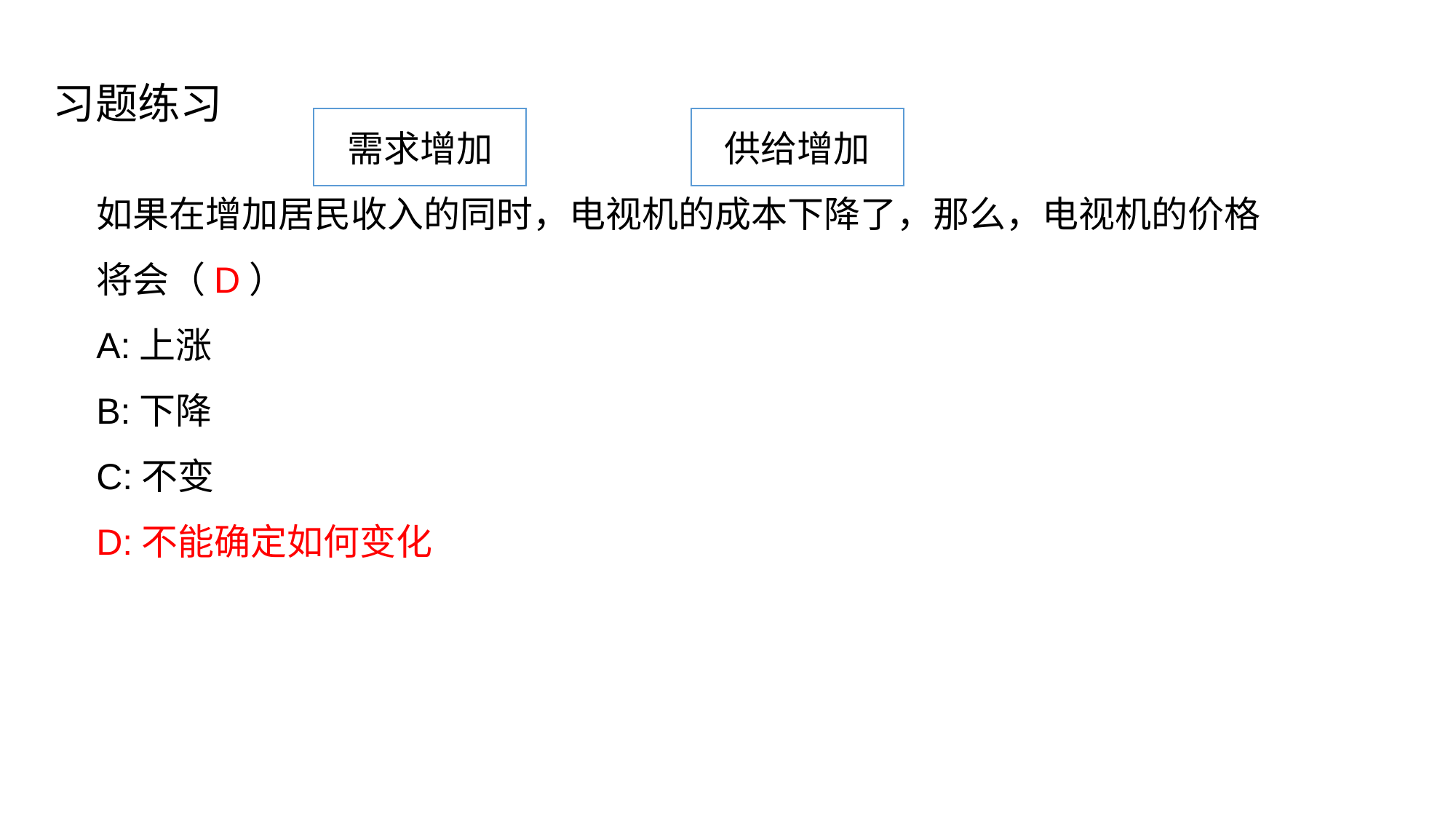

习题练习
需求增加
供给增加
如果在增加居民收入的同时，电视机的成本下降了，那么，电视机的价格将会（D）
A:上涨
B:下降
C:不变
D:不能确定如何变化